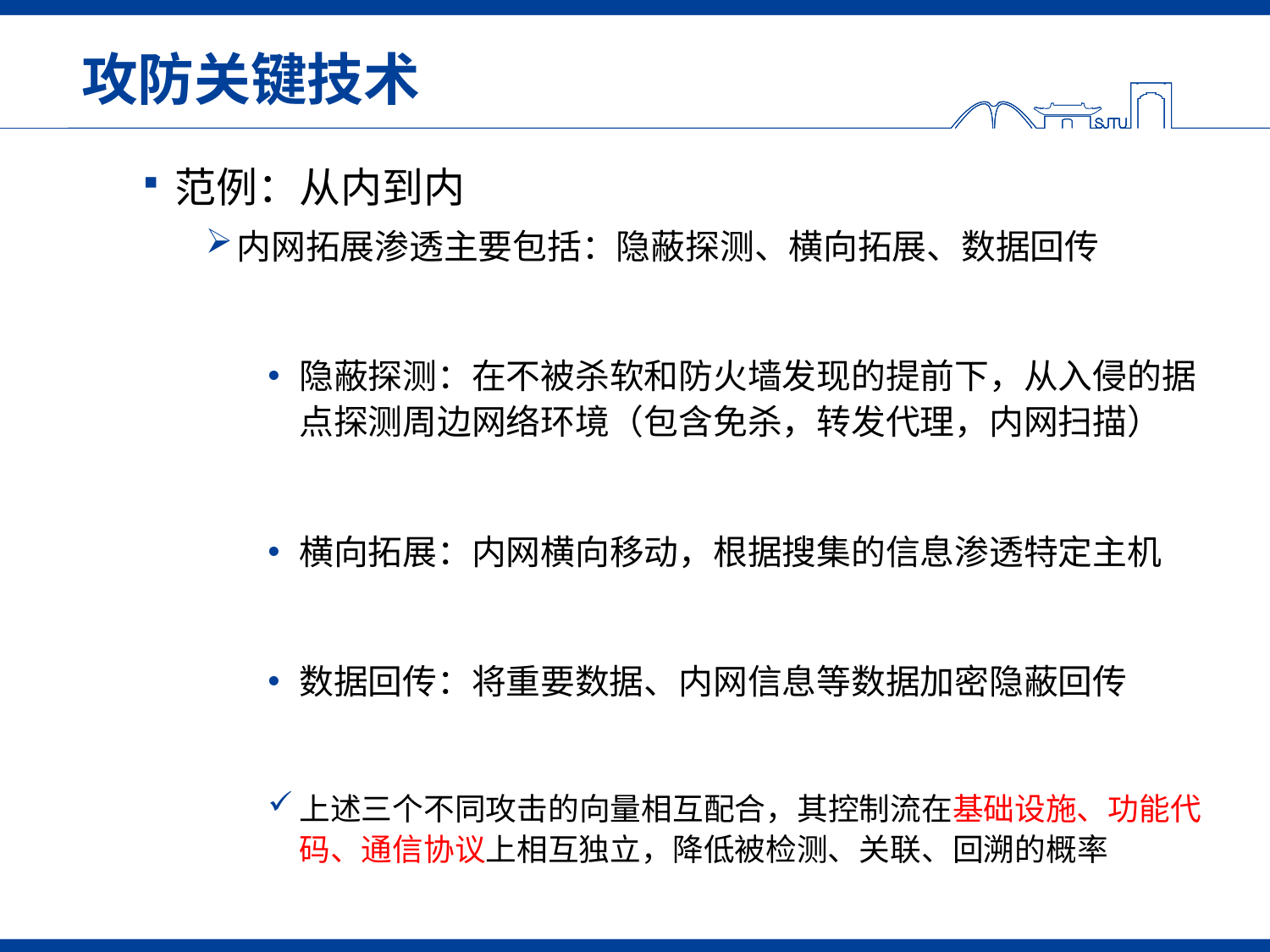

# 攻防关键技术
范例：从内到内
内网拓展渗透主要包括：隐蔽探测、横向拓展、数据回传

隐蔽探测：在不被杀软和防火墙发现的提前下，从入侵的据点探测周边网络环境（包含免杀，转发代理，内网扫描）

横向拓展：内网横向移动，根据搜集的信息渗透特定主机

数据回传：将重要数据、内网信息等数据加密隐蔽回传

上述三个不同攻击的向量相互配合，其控制流在基础设施、功能代码、通信协议上相互独立，降低被检测、关联、回溯的概率